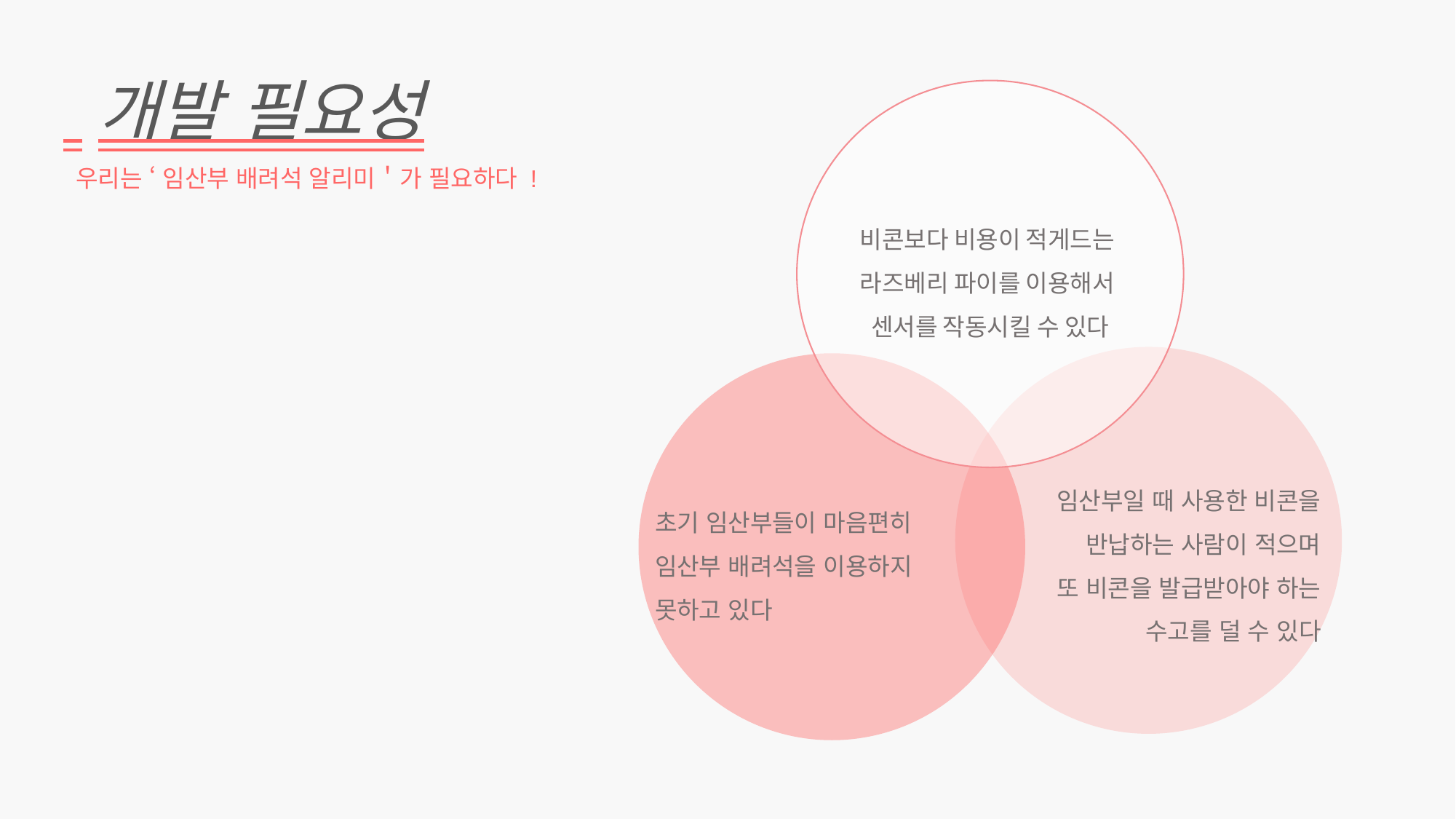

개발 필요성
 우리는 ‘ 임산부 배려석 알리미＇가 필요하다 !

비콘보다 비용이 적게드는
라즈베리 파이를 이용해서
센서를 작동시킬 수 있다
임산부일 때 사용한 비콘을
반납하는 사람이 적으며
또 비콘을 발급받아야 하는
수고를 덜 수 있다
초기 임산부들이 마음편히
임산부 배려석을 이용하지
못하고 있다